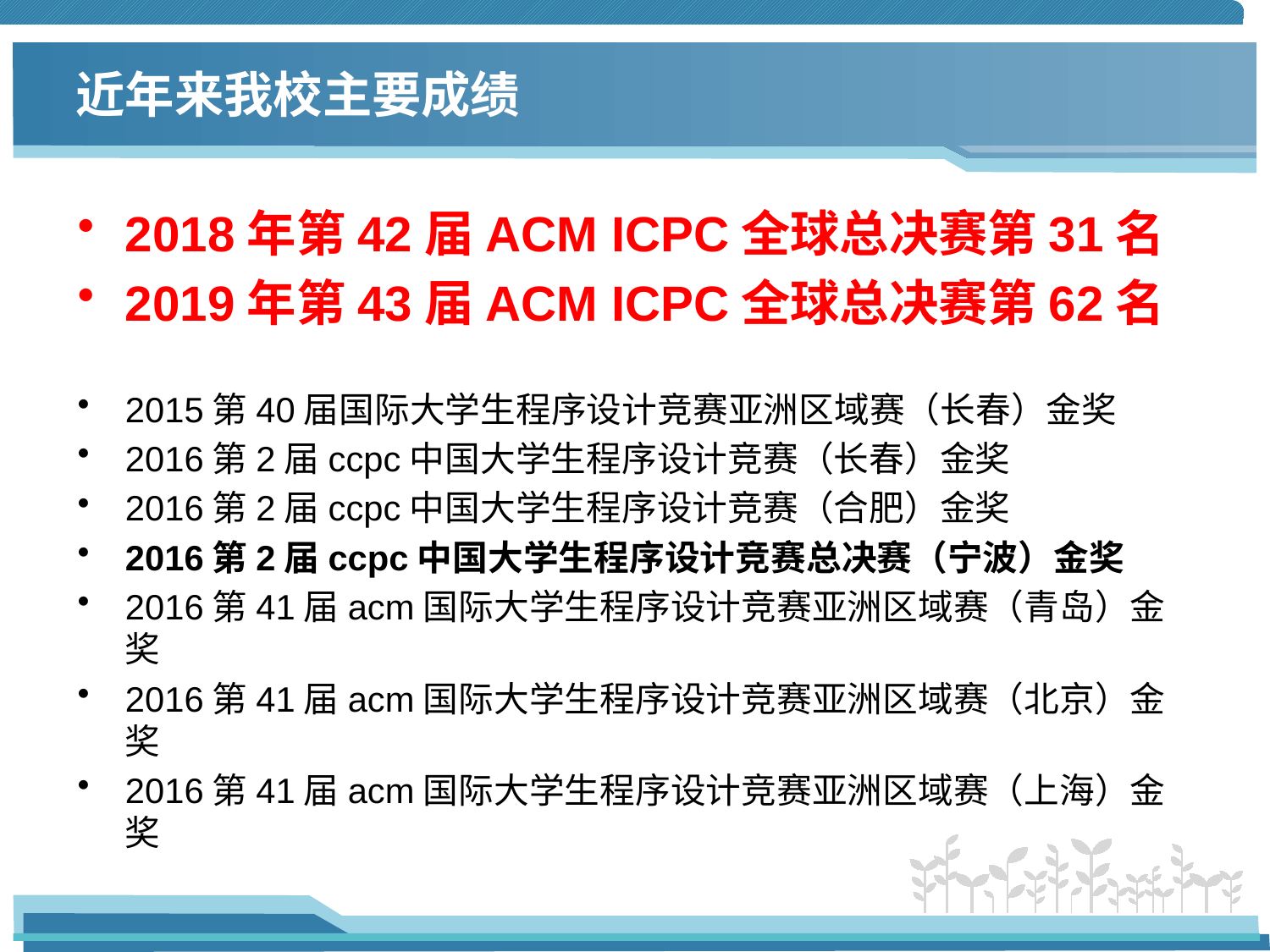

# 近年来我校主要成绩
2018年第42届ACM ICPC全球总决赛第31名
2019年第43届ACM ICPC全球总决赛第62名

2015第40届国际大学生程序设计竞赛亚洲区域赛（长春）金奖
2016第2届ccpc中国大学生程序设计竞赛（长春）金奖
2016第2届ccpc中国大学生程序设计竞赛（合肥）金奖
2016第2届ccpc中国大学生程序设计竞赛总决赛（宁波）金奖
2016第41届acm国际大学生程序设计竞赛亚洲区域赛（青岛）金奖
2016第41届acm国际大学生程序设计竞赛亚洲区域赛（北京）金奖
2016第41届acm国际大学生程序设计竞赛亚洲区域赛（上海）金奖